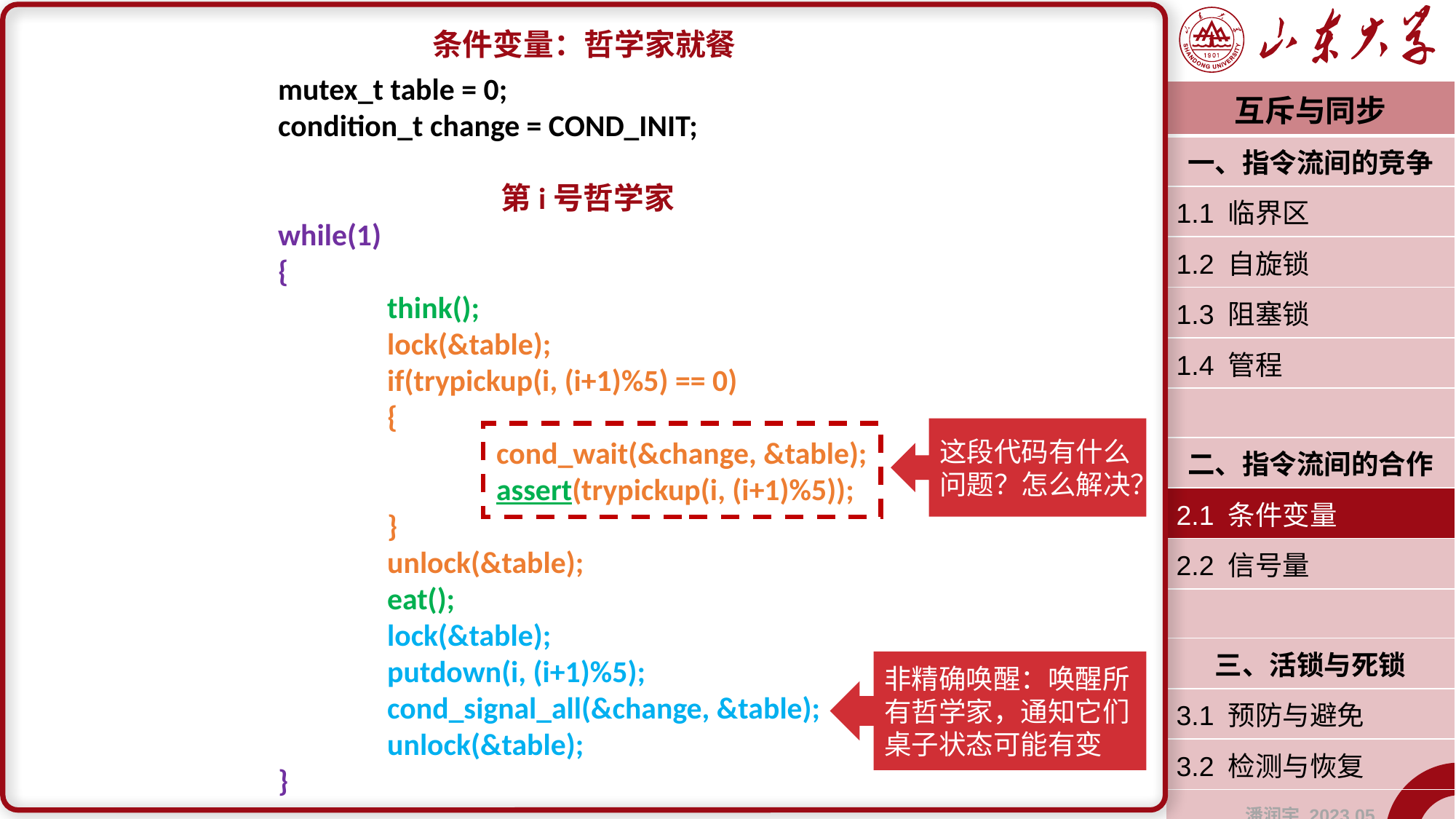

条件变量：哲学家就餐
mutex_t table = 0;
condition_t change = COND_INIT;

第i号哲学家
while(1)
{
	think();
	lock(&table);
	if(trypickup(i, (i+1)%5) == 0)
	{
		cond_wait(&change, &table);
		assert(trypickup(i, (i+1)%5));
	}
	unlock(&table);
	eat();
	lock(&table);
	putdown(i, (i+1)%5);
	cond_signal_all(&change, &table);
	unlock(&table);
}
| 互斥与同步 |
| --- |
| 一、指令流间的竞争 |
| 1.1 临界区 |
| 1.2 自旋锁 |
| 1.3 阻塞锁 |
| 1.4 管程 |
|  |
| 二、指令流间的合作 |
| 2.1 条件变量 |
| 2.2 信号量 |
|  |
| 三、活锁与死锁 |
| 3.1 预防与避免 |
| 3.2 检测与恢复 |
| 潘润宇 2023.05 |
这段代码有什么问题？怎么解决？

非精确唤醒：唤醒所有哲学家，通知它们桌子状态可能有变